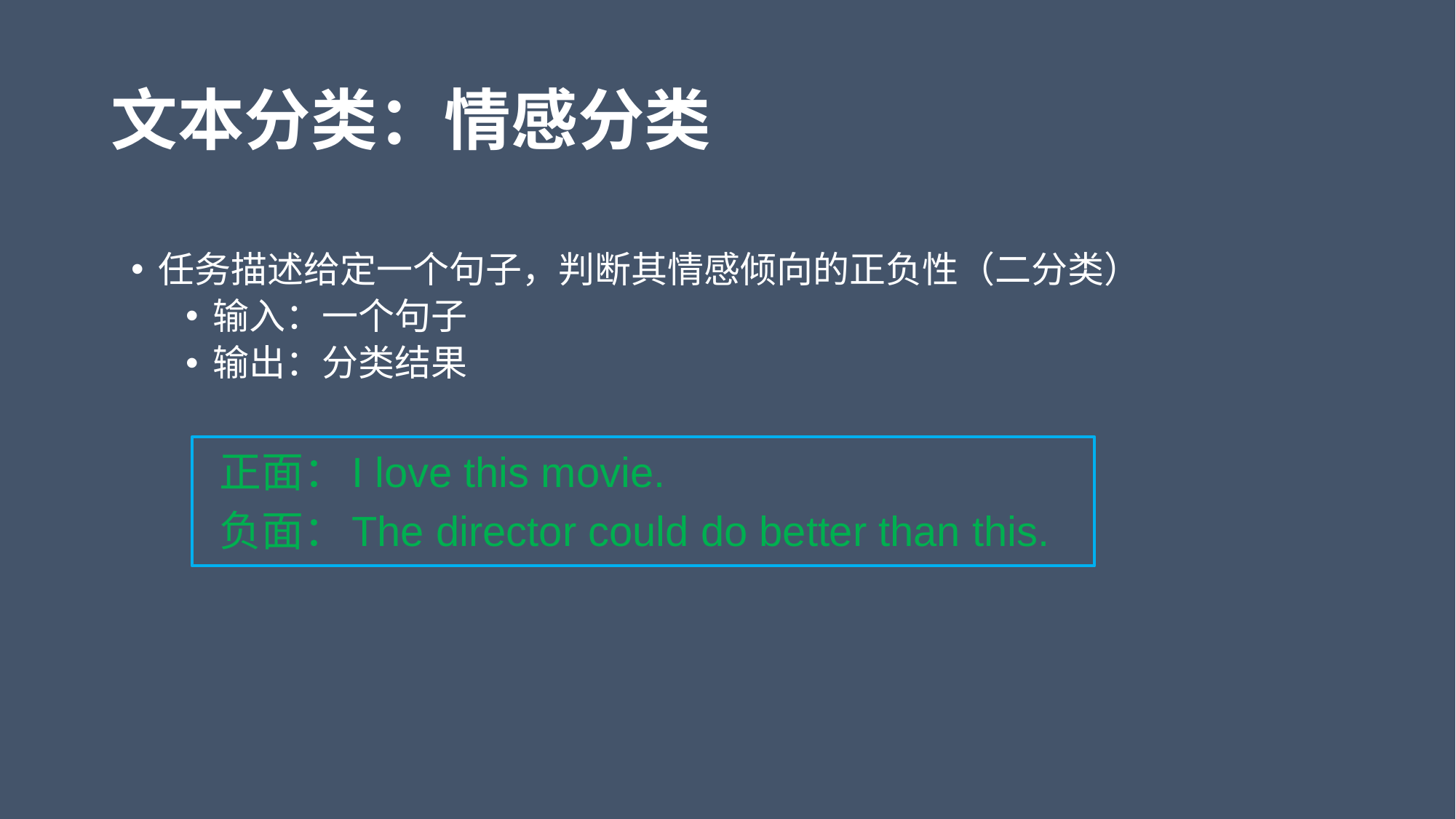

# 文本分类：情感分类
任务描述给定一个句子，判断其情感倾向的正负性（二分类）
输入：一个句子
输出：分类结果

正面：I love this movie.
负面：The director could do better than this.